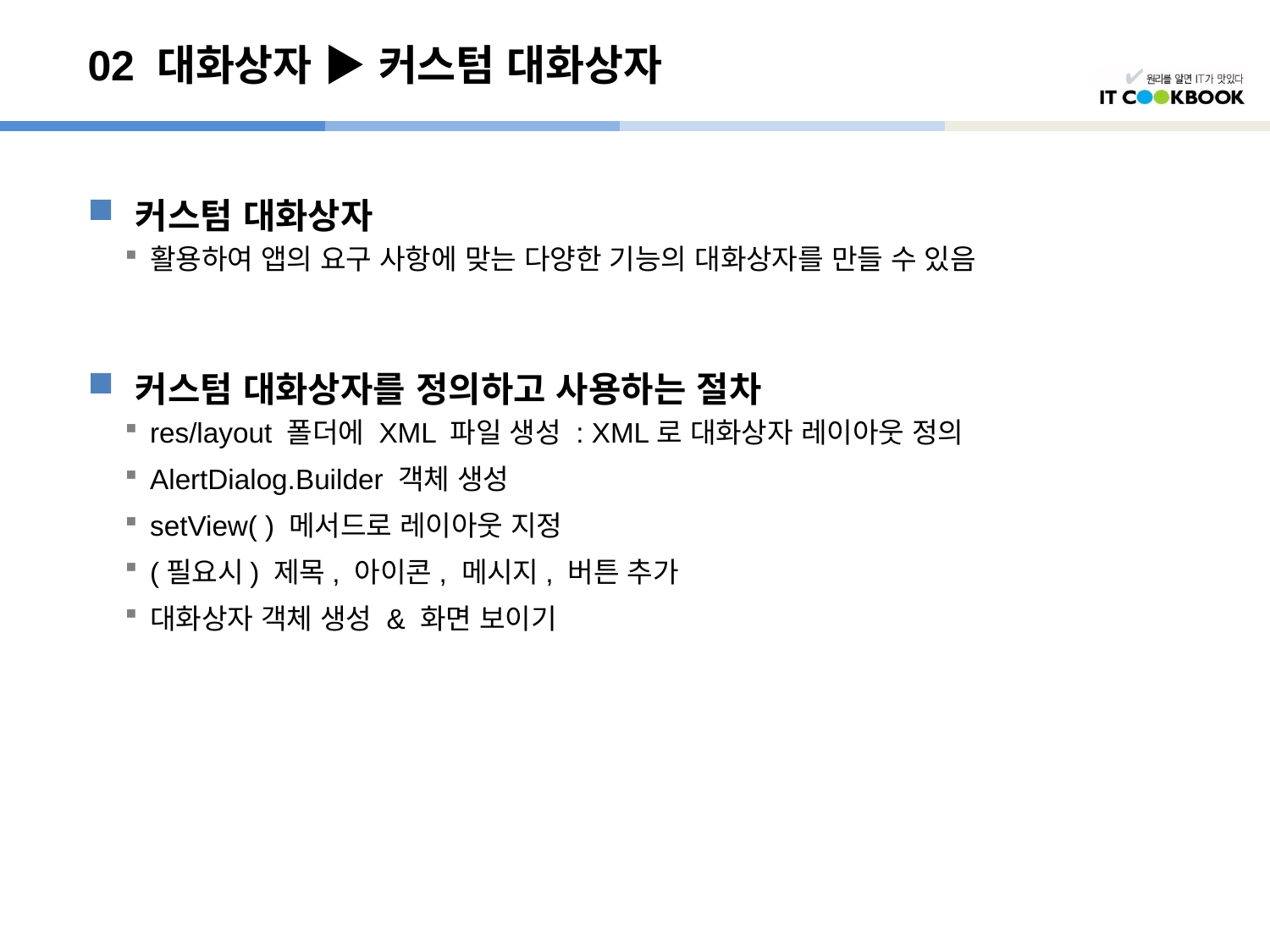

# 02 대화상자 ▶ 커스텀 대화상자
커스텀 대화상자
활용하여 앱의 요구 사항에 맞는 다양한 기능의 대화상자를 만들 수 있음

커스텀 대화상자를 정의하고 사용하는 절차
res/layout 폴더에 XML 파일 생성 : XML로 대화상자 레이아웃 정의
AlertDialog.Builder 객체 생성
setView( ) 메서드로 레이아웃 지정
(필요시) 제목, 아이콘, 메시지, 버튼 추가
대화상자 객체 생성 & 화면 보이기